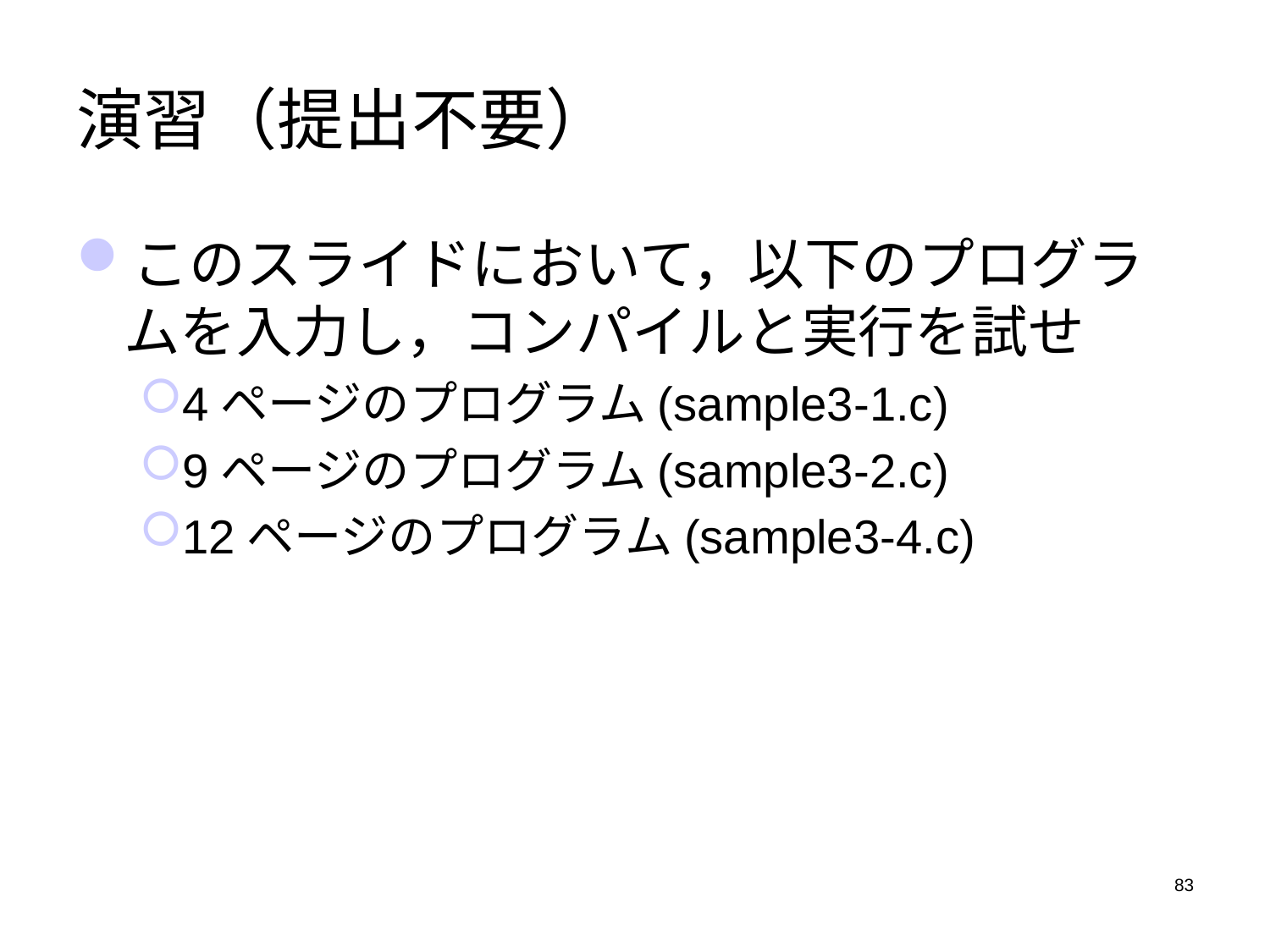

# 演習（提出不要）
このスライドにおいて，以下のプログラムを入力し，コンパイルと実行を試せ
4ページのプログラム(sample3-1.c)
9ページのプログラム(sample3-2.c)
12ページのプログラム(sample3-4.c)
83